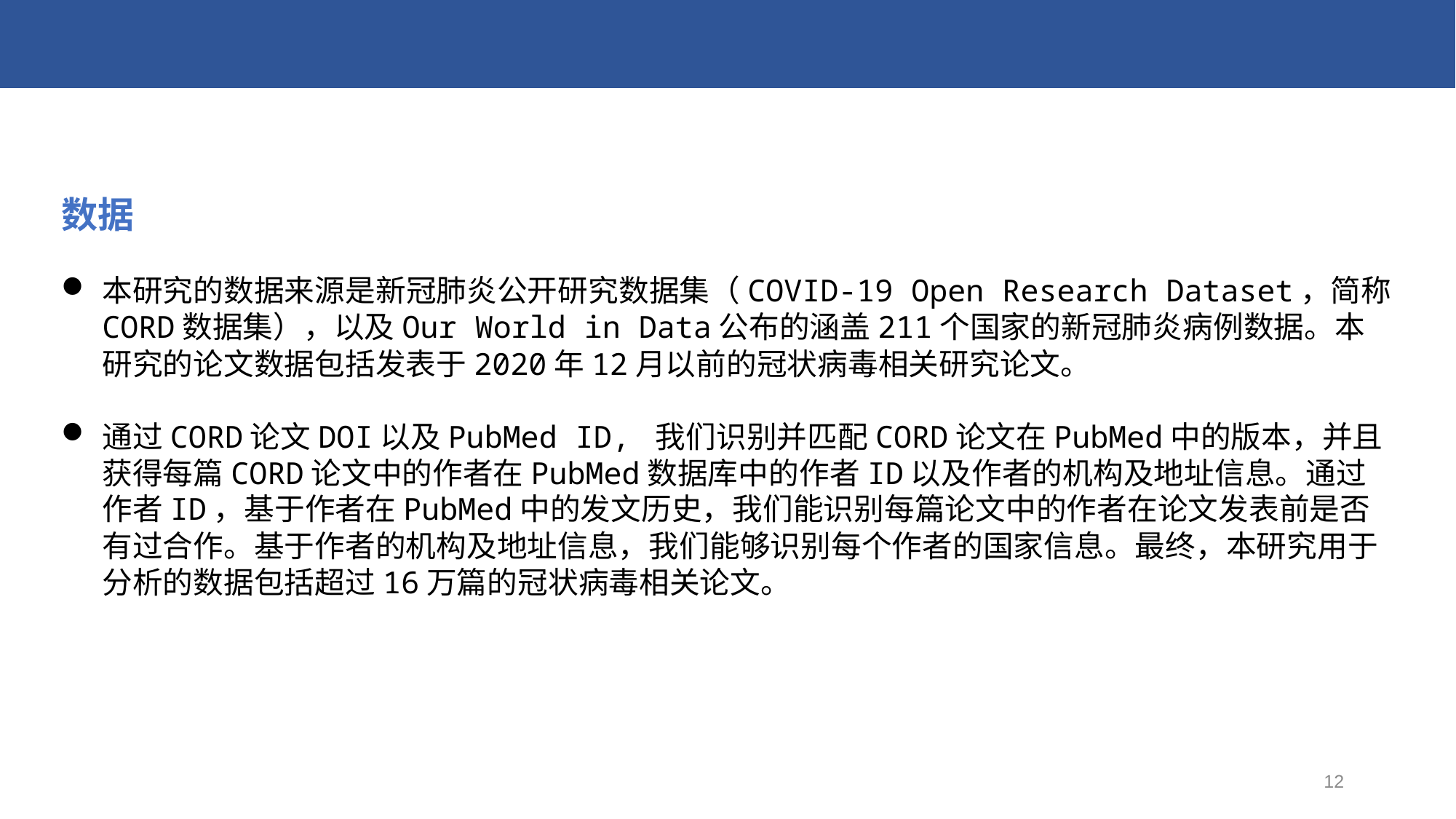

数据

本研究的数据来源是新冠肺炎公开研究数据集（COVID-19 Open Research Dataset，简称CORD数据集），以及Our World in Data公布的涵盖211个国家的新冠肺炎病例数据。本研究的论文数据包括发表于2020年12月以前的冠状病毒相关研究论文。

通过CORD论文DOI以及PubMed ID, 我们识别并匹配CORD论文在PubMed中的版本，并且获得每篇CORD论文中的作者在PubMed数据库中的作者ID以及作者的机构及地址信息。通过作者ID，基于作者在PubMed中的发文历史，我们能识别每篇论文中的作者在论文发表前是否有过合作。基于作者的机构及地址信息，我们能够识别每个作者的国家信息。最终，本研究用于分析的数据包括超过16万篇的冠状病毒相关论文。
12